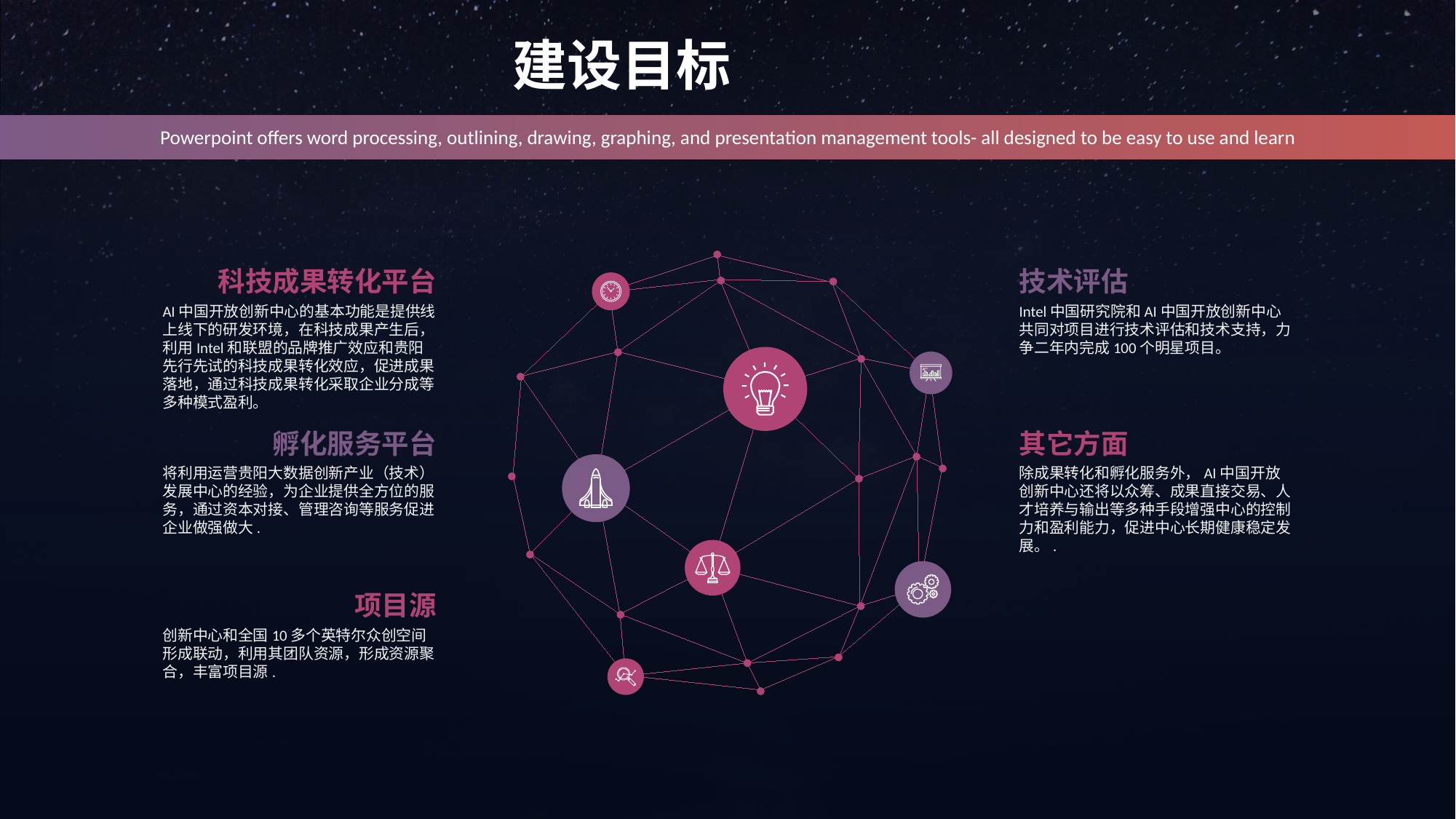

建设目标

Powerpoint offers word processing, outlining, drawing, graphing, and presentation management tools- all designed to be easy to use and learn

科技成果转化平台
AI中国开放创新中心的基本功能是提供线上线下的研发环境，在科技成果产生后，利用Intel和联盟的品牌推广效应和贵阳先行先试的科技成果转化效应，促进成果落地，通过科技成果转化采取企业分成等多种模式盈利。
技术评估
Intel中国研究院和AI中国开放创新中心共同对项目进行技术评估和技术支持，力争二年内完成100个明星项目。
孵化服务平台
将利用运营贵阳大数据创新产业（技术）发展中心的经验，为企业提供全方位的服务，通过资本对接、管理咨询等服务促进企业做强做大.
其它方面
除成果转化和孵化服务外，AI中国开放创新中心还将以众筹、成果直接交易、人才培养与输出等多种手段增强中心的控制力和盈利能力，促进中心长期健康稳定发展。.
项目源
创新中心和全国10多个英特尔众创空间形成联动，利用其团队资源，形成资源聚合，丰富项目源.